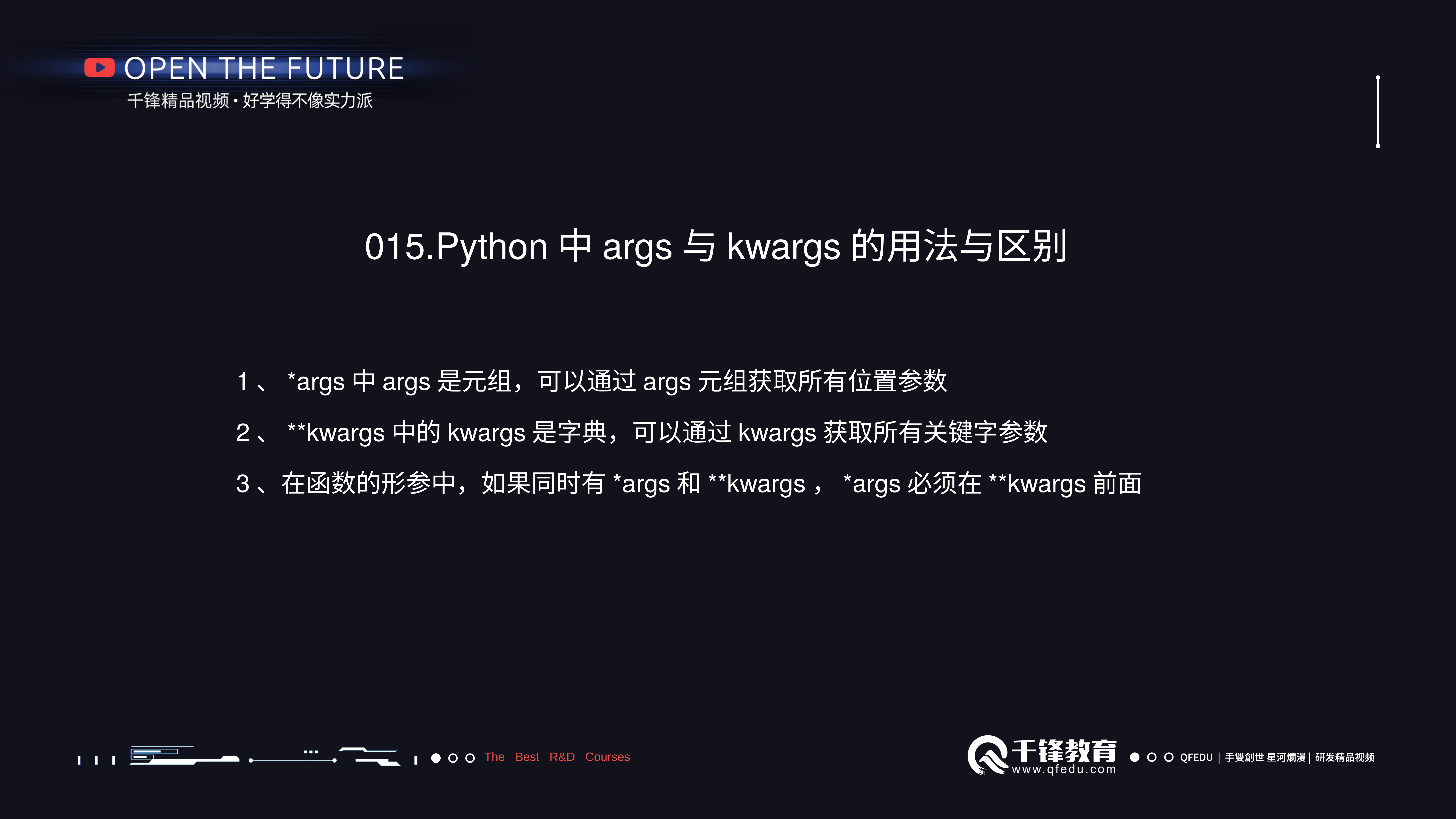

015.Python中args与kwargs的用法与区别
1、*args中args是元组，可以通过args元组获取所有位置参数
2、**kwargs中的kwargs是字典，可以通过kwargs获取所有关键字参数
3、在函数的形参中，如果同时有*args和**kwargs，*args必须在**kwargs前面